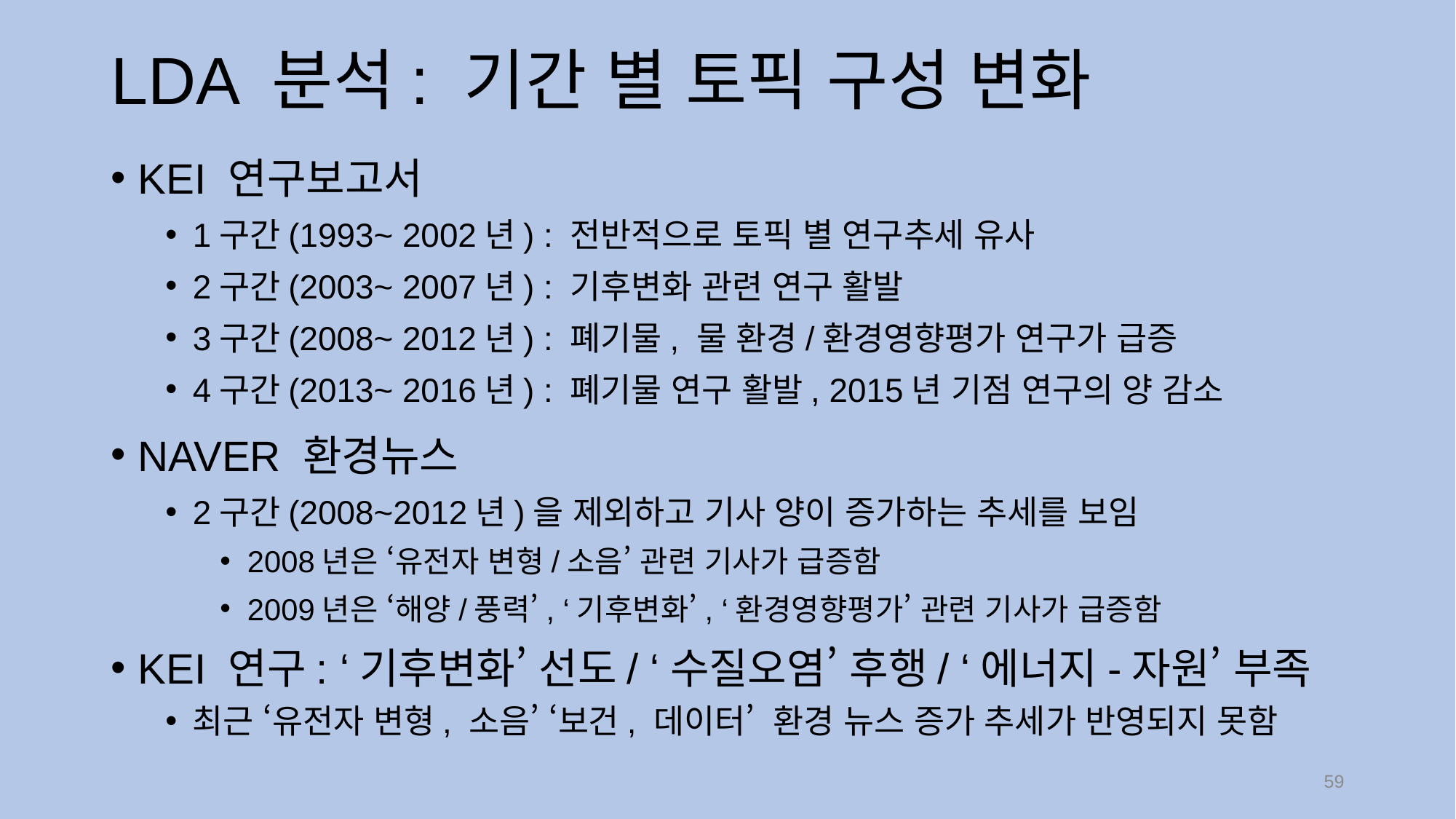

# LDA 분석: 기간 별 토픽 구성 변화
KEI 연구보고서
1구간(1993~ 2002년) : 전반적으로 토픽 별 연구추세 유사
2구간(2003~ 2007년) : 기후변화 관련 연구 활발
3구간(2008~ 2012년) : 폐기물, 물 환경/환경영향평가 연구가 급증
4구간(2013~ 2016년) : 폐기물 연구 활발, 2015년 기점 연구의 양 감소
NAVER 환경뉴스
2구간(2008~2012년)을 제외하고 기사 양이 증가하는 추세를 보임
2008년은 ‘유전자 변형/소음’ 관련 기사가 급증함
2009년은 ‘해양/풍력’, ‘기후변화’, ‘환경영향평가’ 관련 기사가 급증함
KEI 연구: ‘기후변화’ 선도/ ‘수질오염’ 후행/ ‘에너지-자원’ 부족
최근 ‘유전자 변형, 소음’ ‘보건, 데이터’  환경 뉴스 증가 추세가 반영되지 못함

59